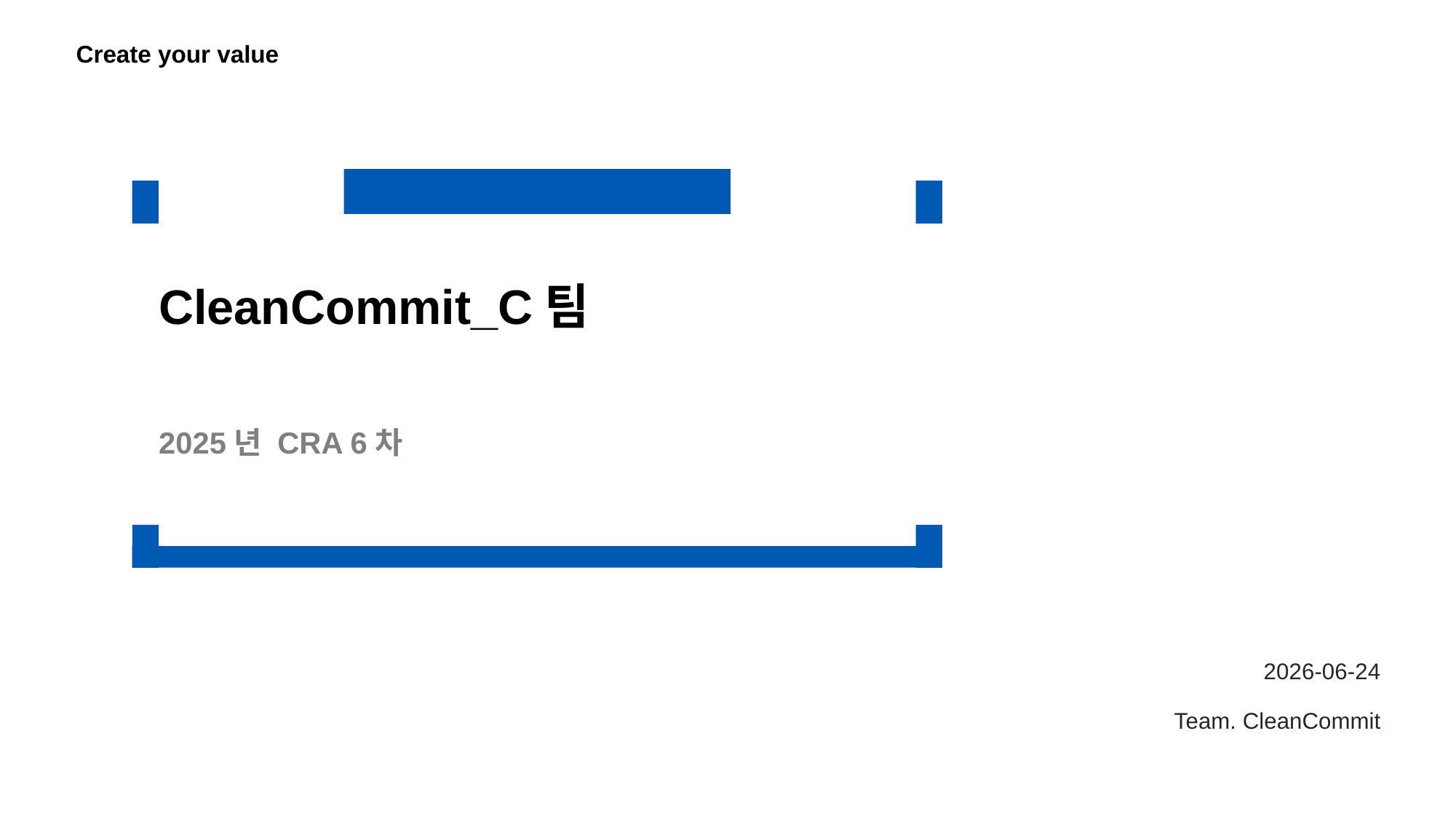

CleanCommit_C팀
2025년 CRA 6차
2026-06-24

Team. CleanCommit